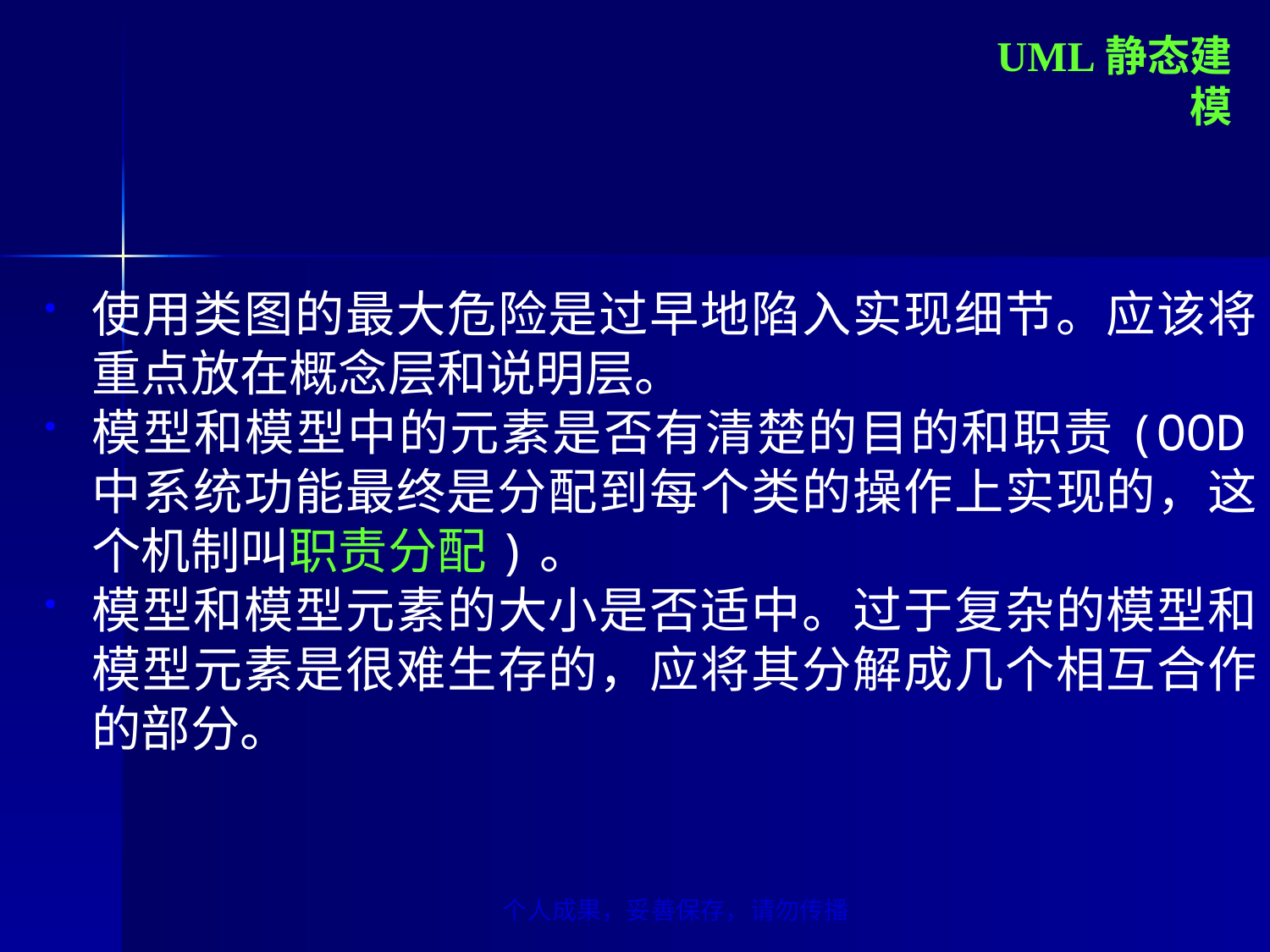

UML静态建模
使用类图的最大危险是过早地陷入实现细节。应该将重点放在概念层和说明层。
模型和模型中的元素是否有清楚的目的和职责(OOD中系统功能最终是分配到每个类的操作上实现的，这个机制叫职责分配)。
模型和模型元素的大小是否适中。过于复杂的模型和模型元素是很难生存的，应将其分解成几个相互合作的部分。

个人成果，妥善保存，请勿传播